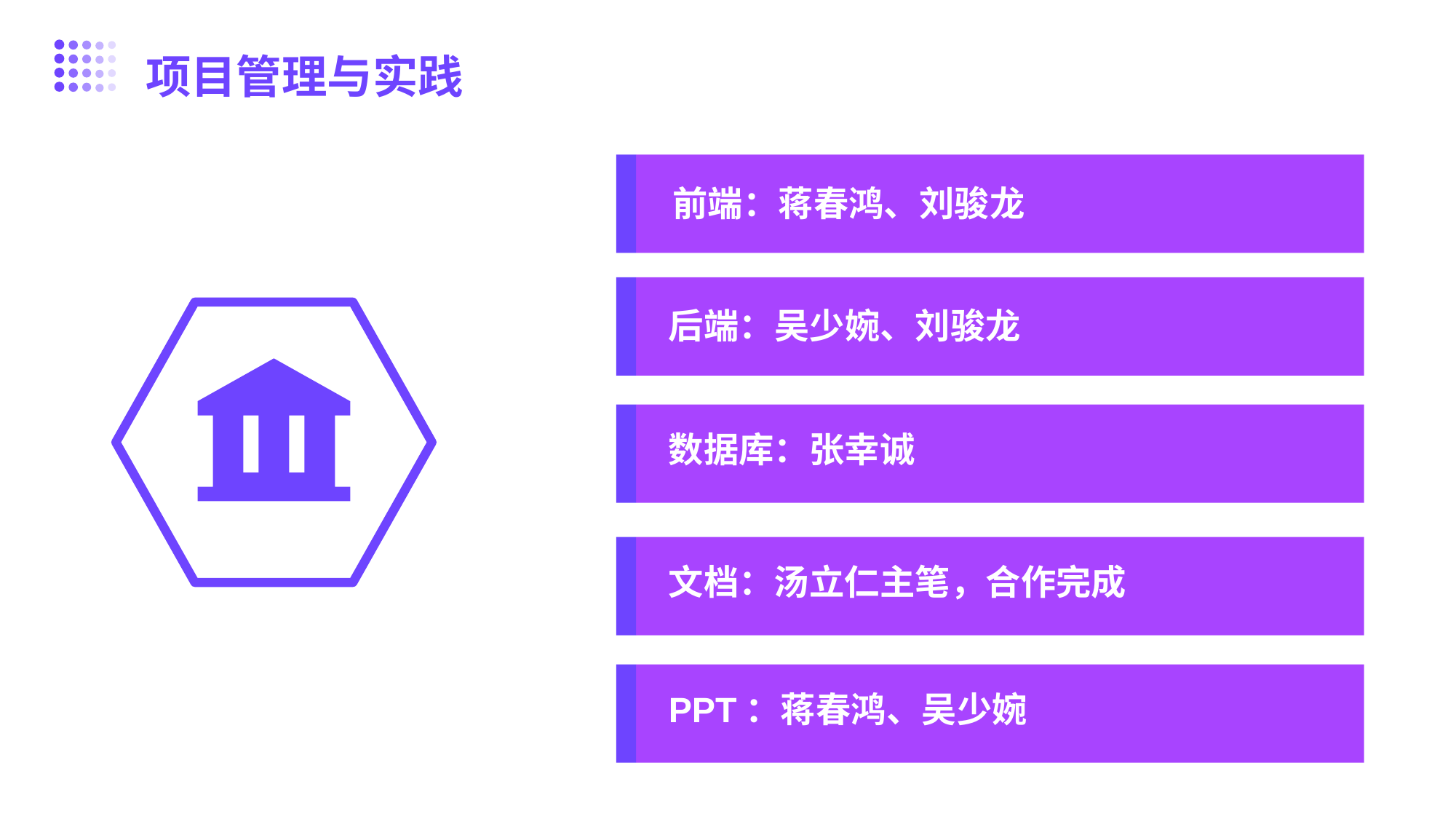

项目管理与实践

前端：蒋春鸿、刘骏龙

后端：吴少婉、刘骏龙

数据库：张幸诚

文档：汤立仁主笔，合作完成

PPT：蒋春鸿、吴少婉